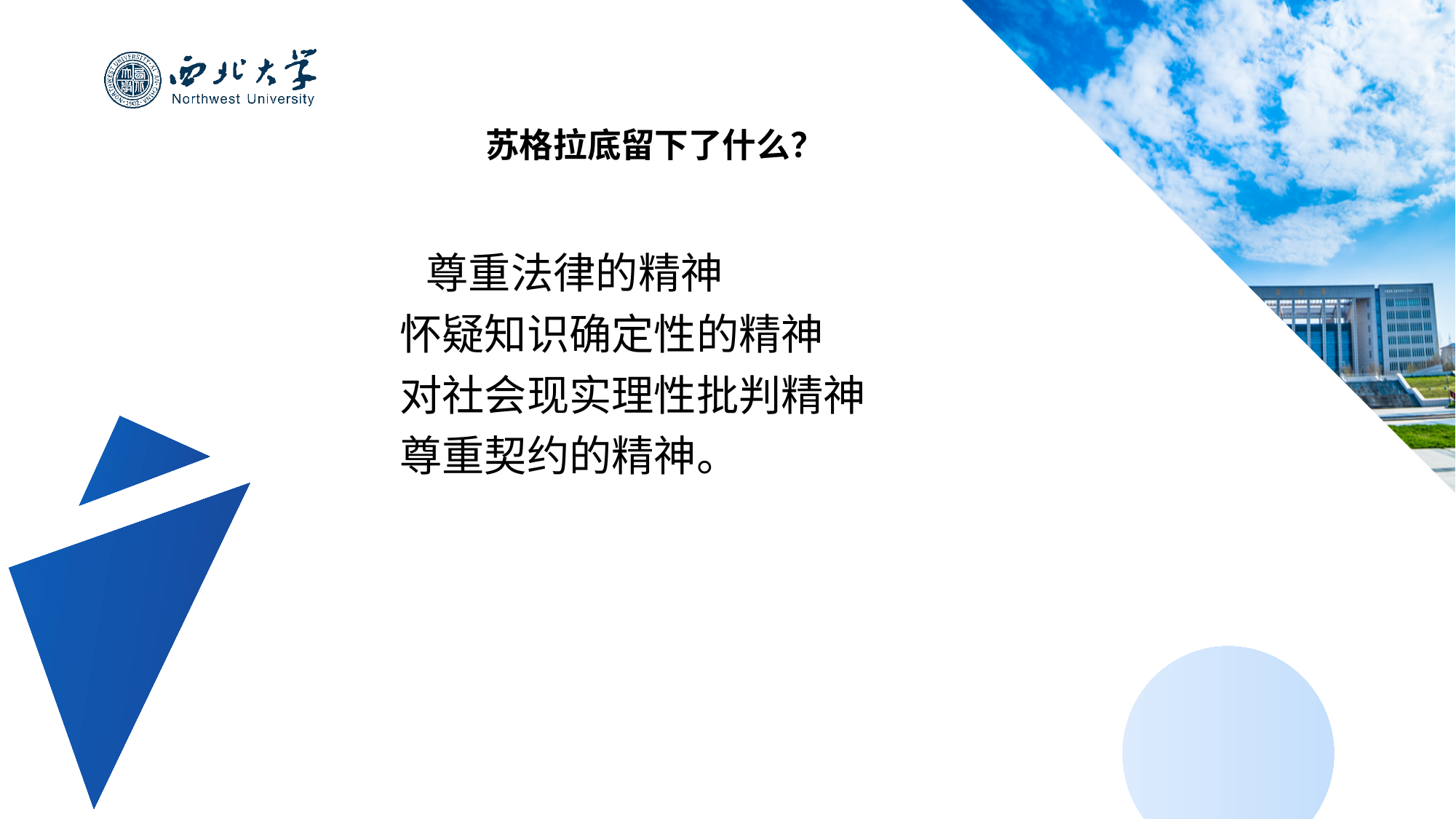

苏格拉底留下了什么？
           尊重法律的精神
    怀疑知识确定性的精神
    对社会现实理性批判精神
    尊重契约的精神。